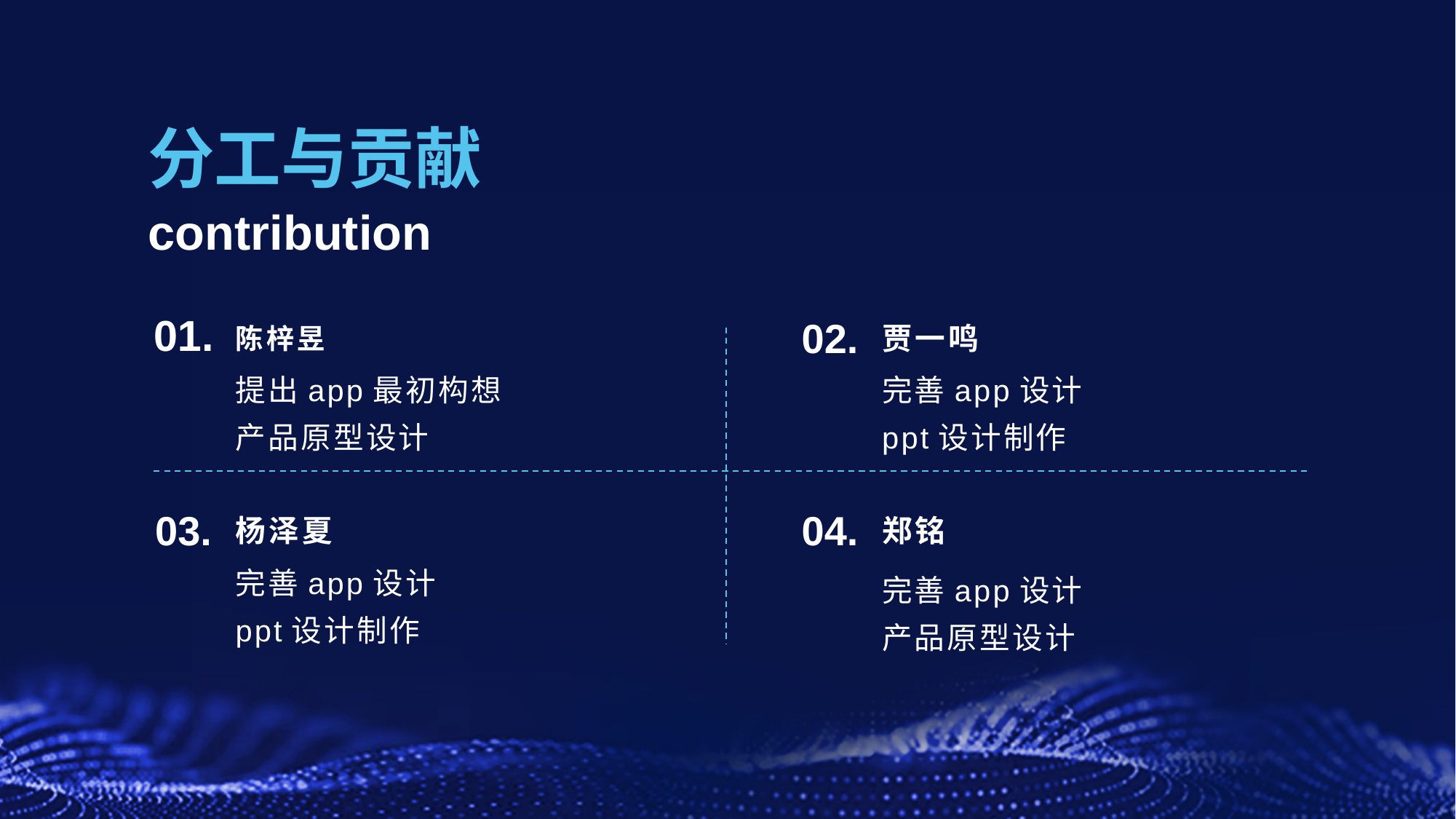

分工与贡献
contribution
01.
陈梓昱
02.
贾一鸣
提出app最初构想
产品原型设计
完善app设计
ppt设计制作
03.
04.
杨泽夏
郑铭
完善app设计
ppt设计制作
完善app设计
产品原型设计